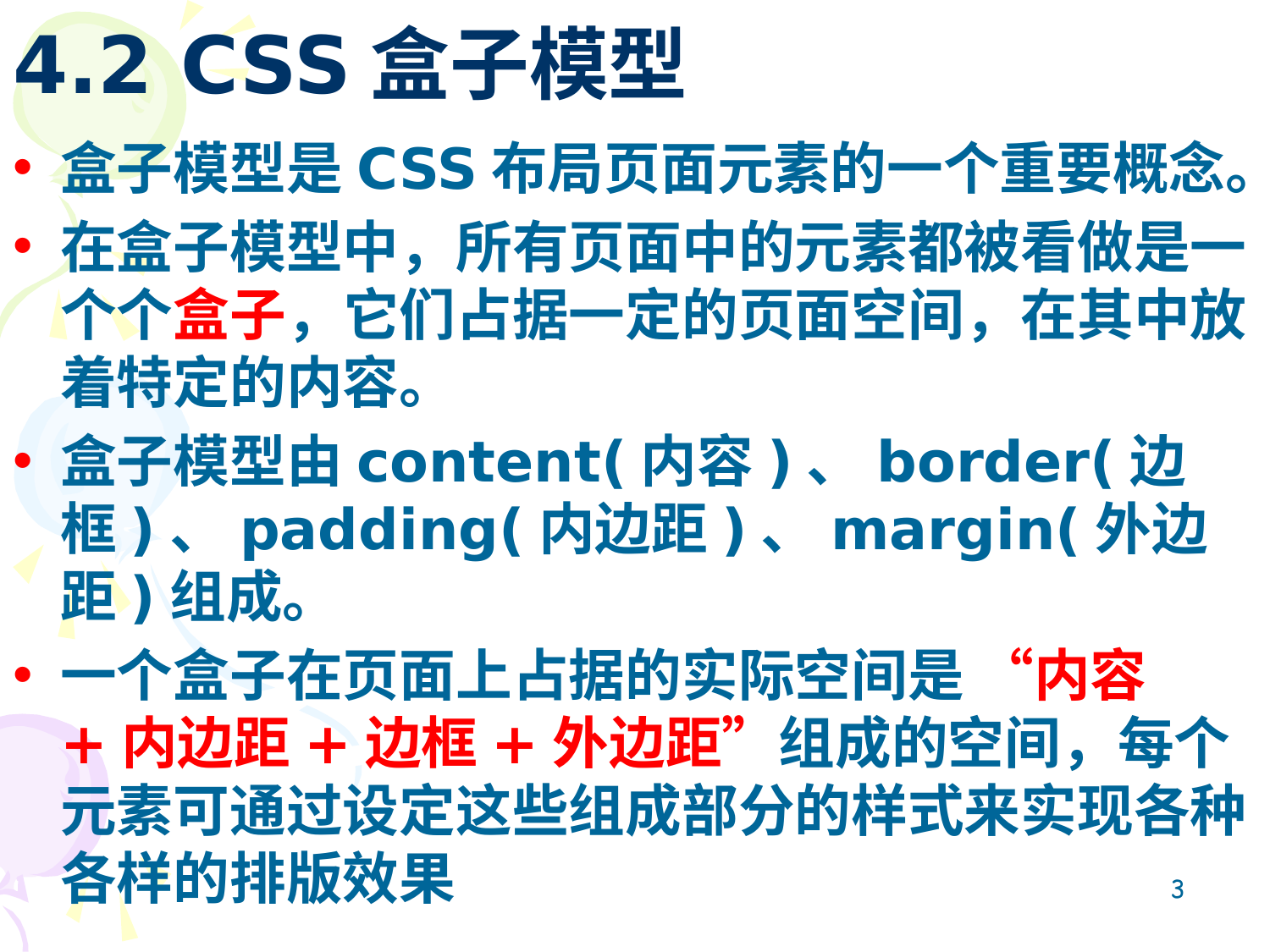

4.2 CSS盒子模型
盒子模型是CSS布局页面元素的一个重要概念。
在盒子模型中，所有页面中的元素都被看做是一个个盒子，它们占据一定的页面空间，在其中放着特定的内容。
盒子模型由content(内容)、border(边框)、padding(内边距)、margin(外边距)组成。
一个盒子在页面上占据的实际空间是 “内容+内边距+边框+外边距”组成的空间，每个元素可通过设定这些组成部分的样式来实现各种各样的排版效果
3